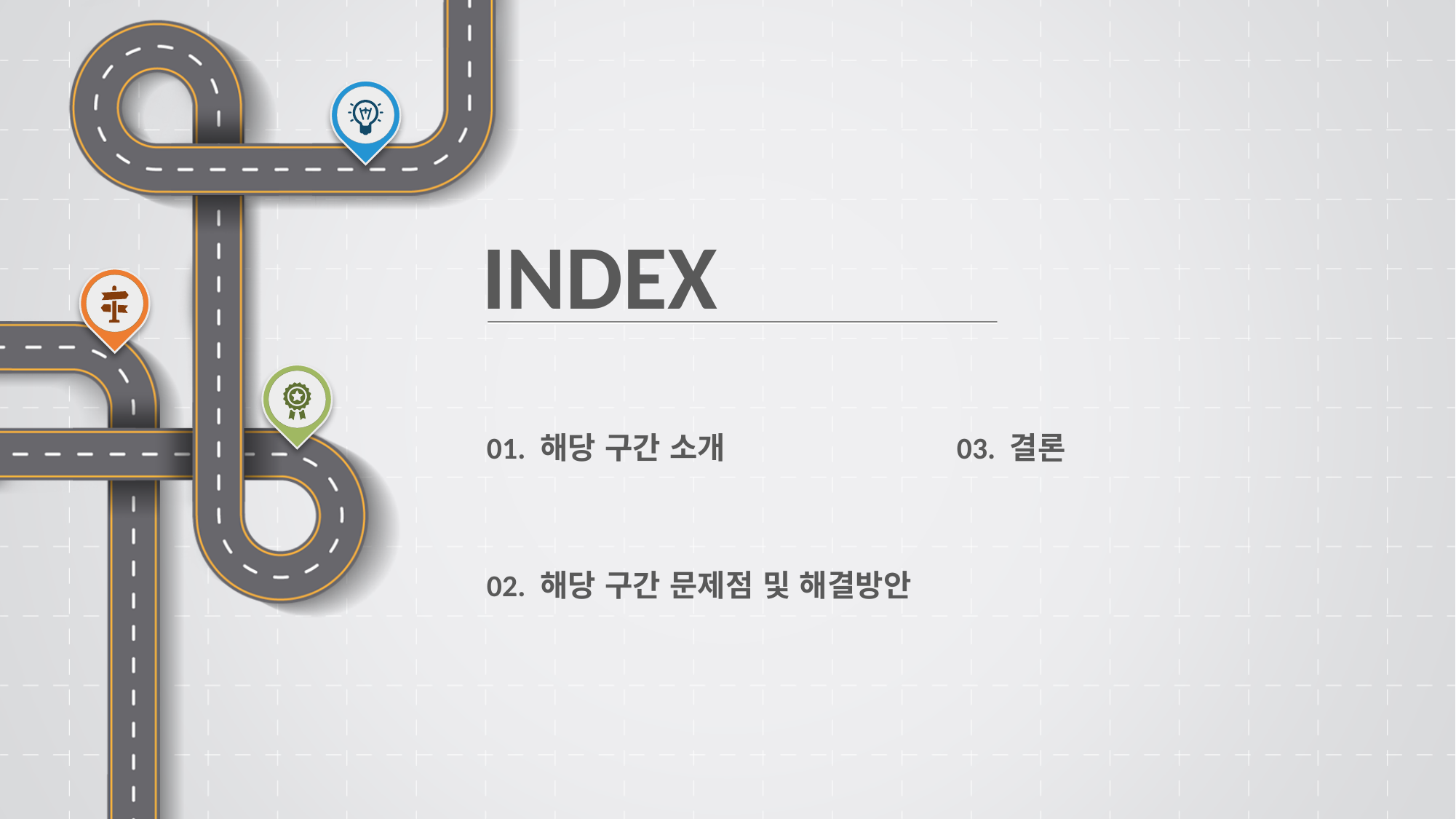

INDEX

01. 해당 구간 소개
03. 결론
02. 해당 구간 문제점 및 해결방안